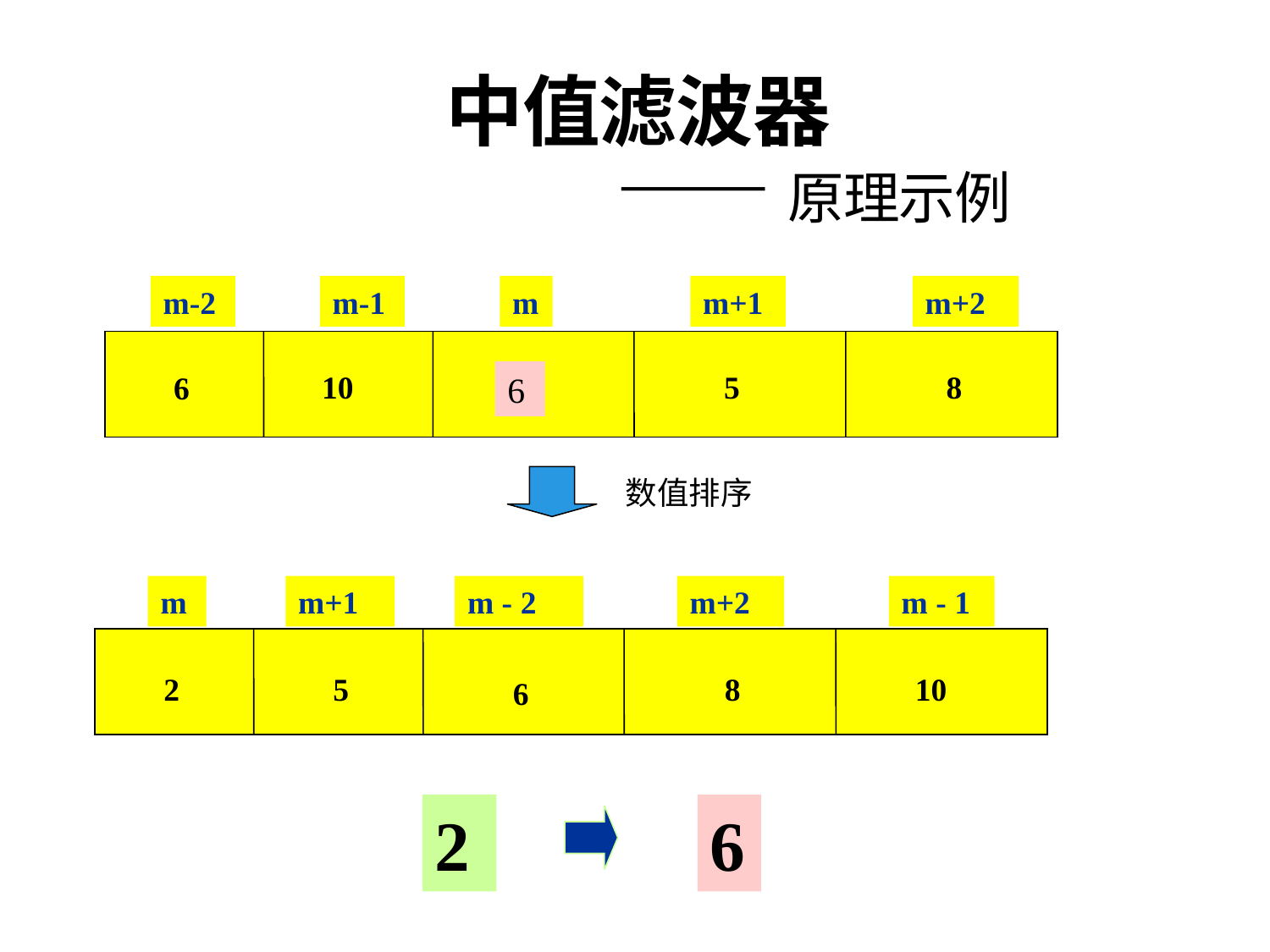

# 中值滤波器 —— 原理示例
m-2
m-1
m
m+1
m+2

10
2
5
8
6
6

数值排序
m
m+1
m - 2
m+2
m - 1

2
5
8
10
6
2
6